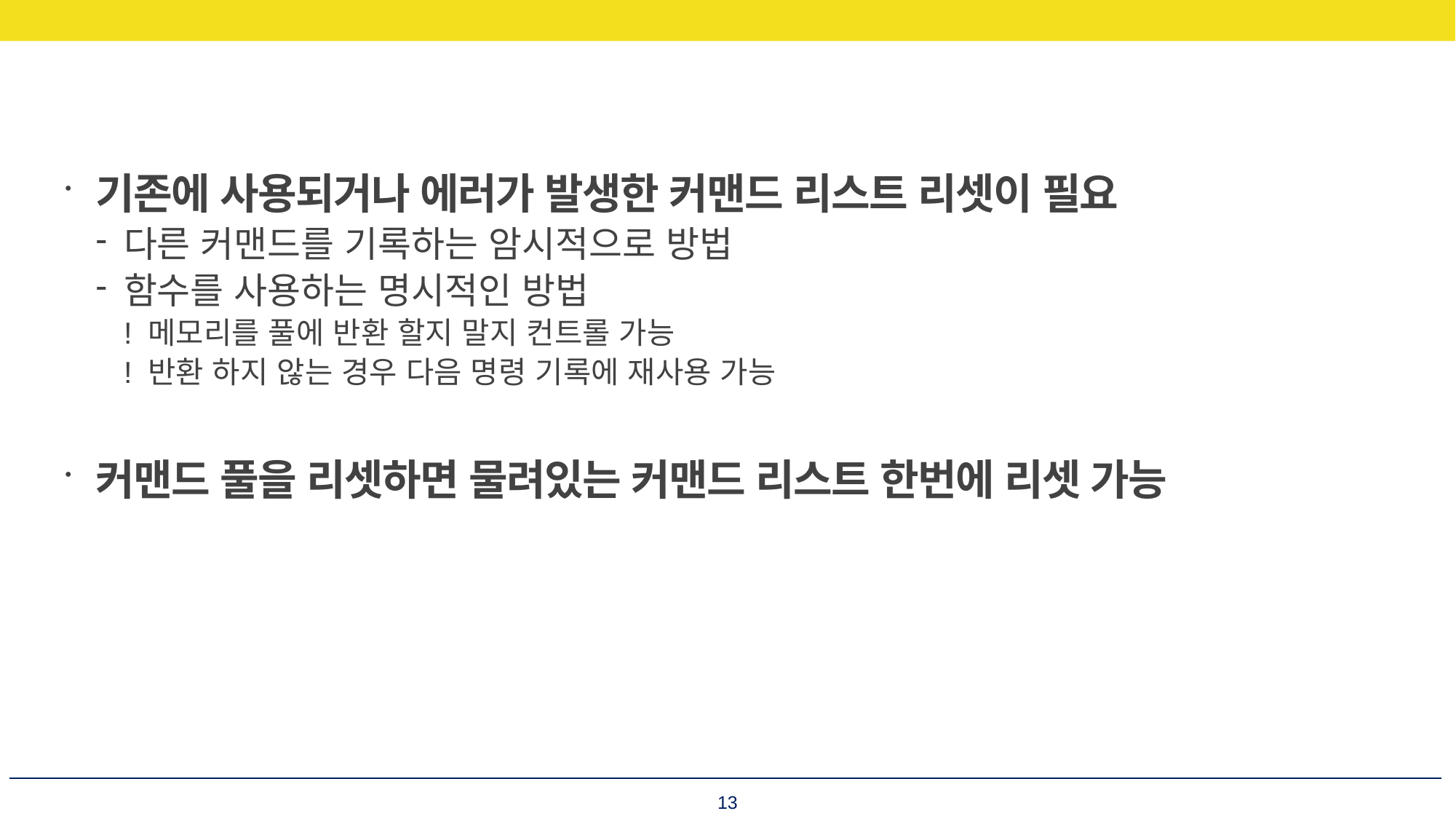

기존에 사용되거나 에러가 발생한 커맨드 리스트 리셋이 필요
다른 커맨드를 기록하는 암시적으로 방법
함수를 사용하는 명시적인 방법
! 메모리를 풀에 반환 할지 말지 컨트롤 가능
! 반환 하지 않는 경우 다음 명령 기록에 재사용 가능

커맨드 풀을 리셋하면 물려있는 커맨드 리스트 한번에 리셋 가능
13